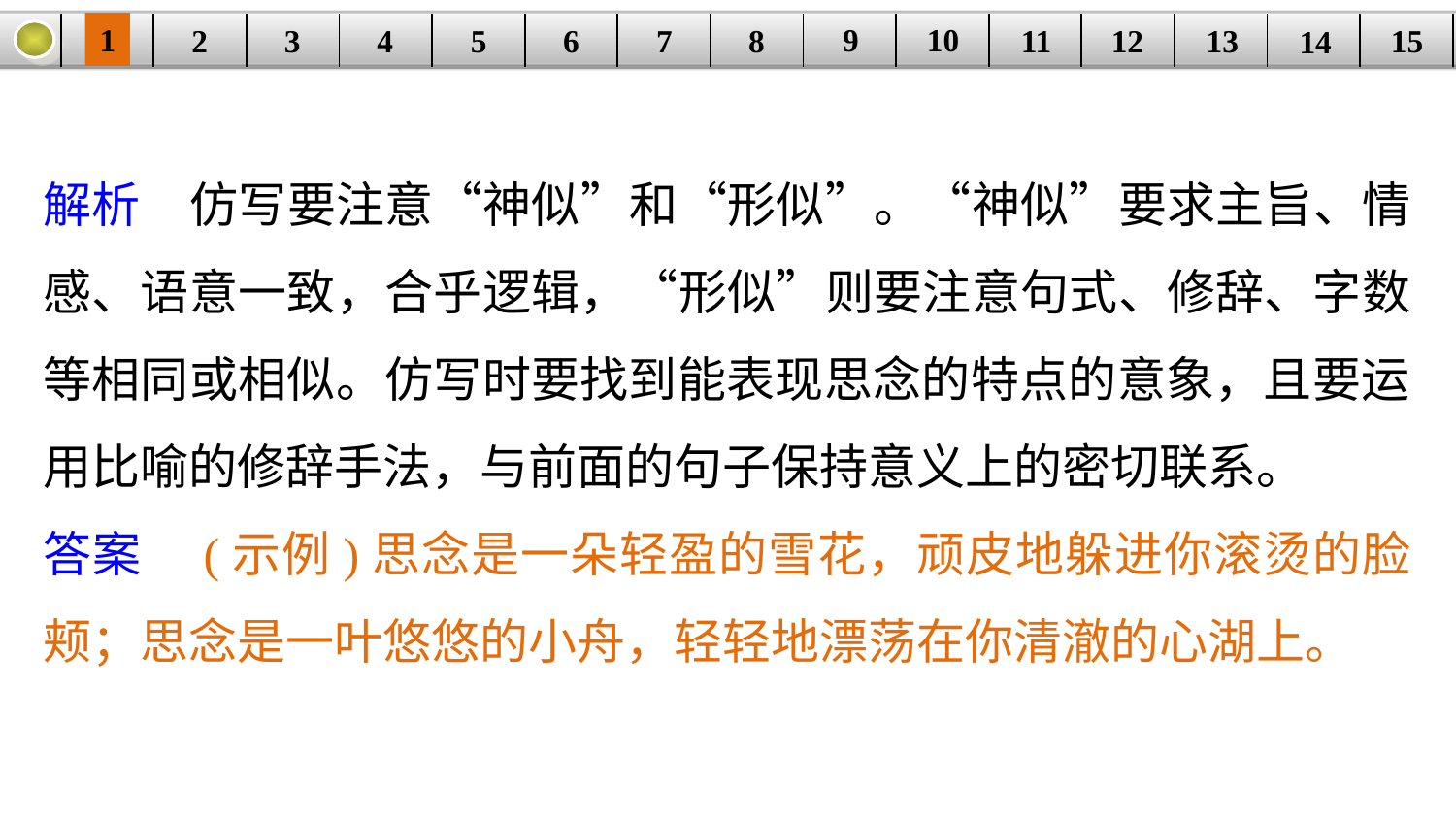

9
10
1
3
4
5
6
8
11
2
12
15
|  |  |  |  |  |  |  |  |  |  |  |  |  |  |  |
| --- | --- | --- | --- | --- | --- | --- | --- | --- | --- | --- | --- | --- | --- | --- |
7
13
14

解析　仿写要注意“神似”和“形似”。“神似”要求主旨、情感、语意一致，合乎逻辑，“形似”则要注意句式、修辞、字数等相同或相似。仿写时要找到能表现思念的特点的意象，且要运用比喻的修辞手法，与前面的句子保持意义上的密切联系。
答案　(示例)思念是一朵轻盈的雪花，顽皮地躲进你滚烫的脸颊；思念是一叶悠悠的小舟，轻轻地漂荡在你清澈的心湖上。